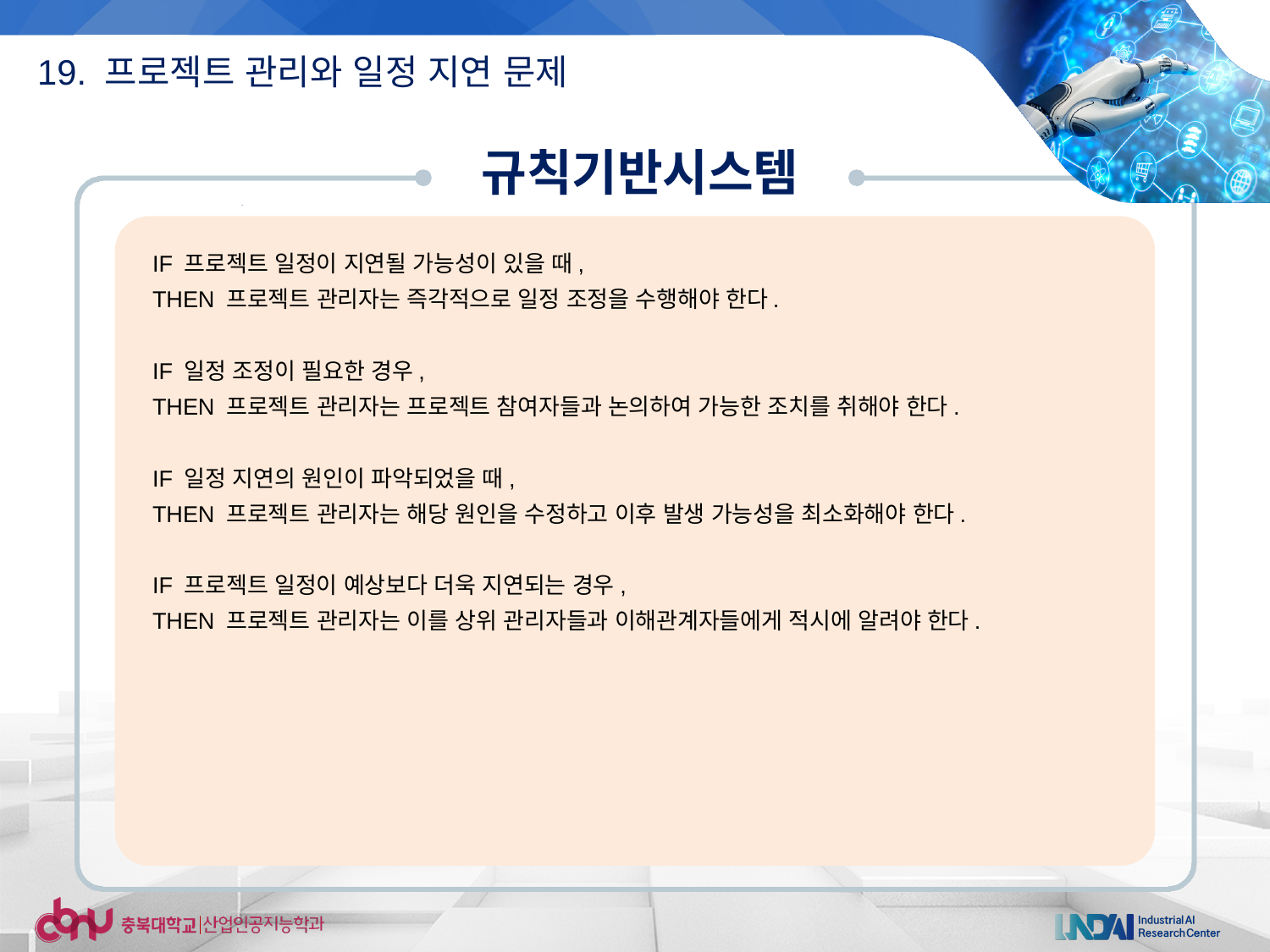

19. 프로젝트 관리와 일정 지연 문제
규칙기반시스템

IF 프로젝트 일정이 지연될 가능성이 있을 때,
THEN 프로젝트 관리자는 즉각적으로 일정 조정을 수행해야 한다.

IF 일정 조정이 필요한 경우,
THEN 프로젝트 관리자는 프로젝트 참여자들과 논의하여 가능한 조치를 취해야 한다.

IF 일정 지연의 원인이 파악되었을 때,
THEN 프로젝트 관리자는 해당 원인을 수정하고 이후 발생 가능성을 최소화해야 한다.

IF 프로젝트 일정이 예상보다 더욱 지연되는 경우,
THEN 프로젝트 관리자는 이를 상위 관리자들과 이해관계자들에게 적시에 알려야 한다.